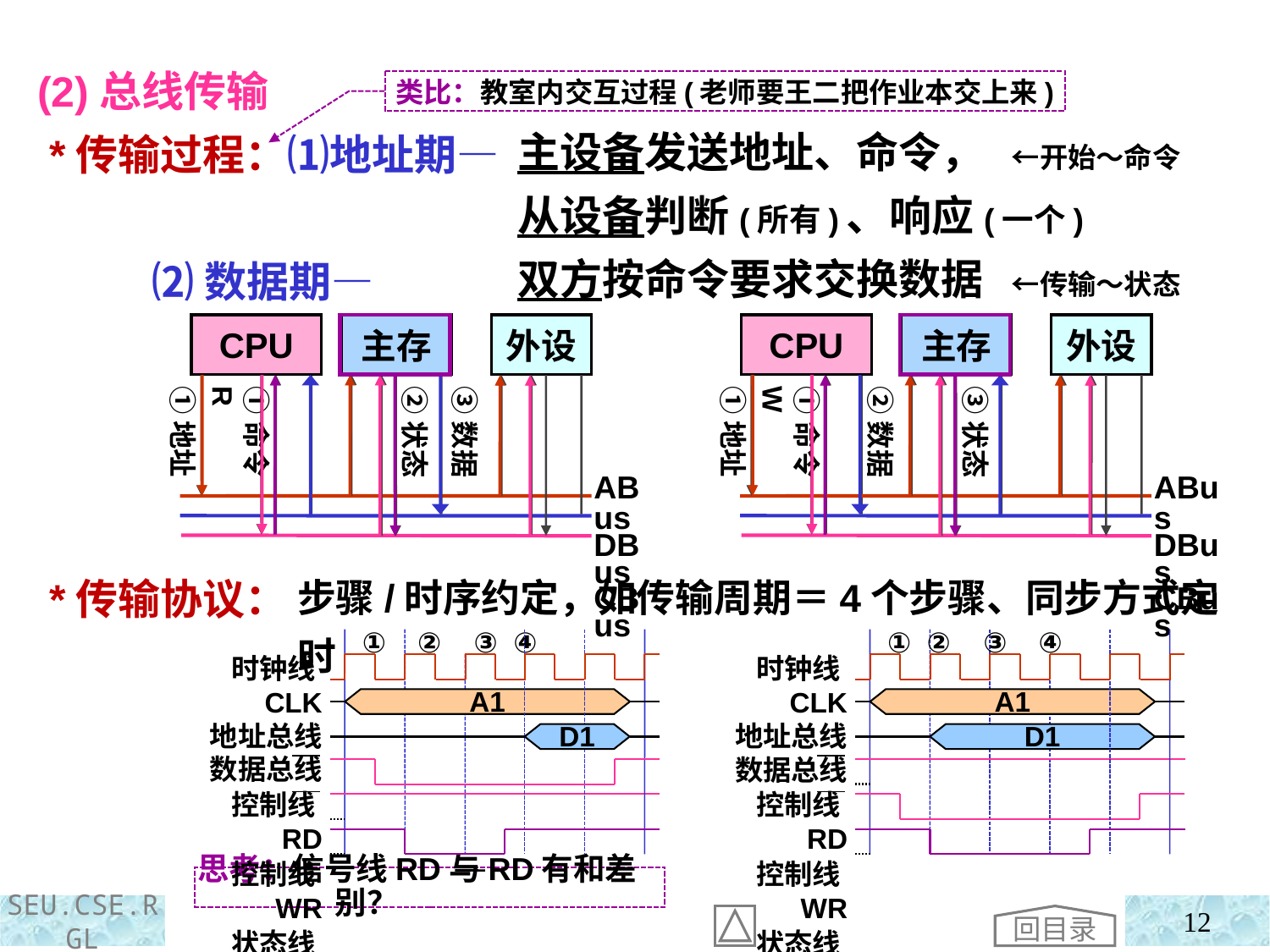

(2)总线传输
 *传输过程：⑴地址期—

            ⑵数据期—

 *传输协议：
类比：教室内交互过程(老师要王二把作业本交上来)
主设备发送地址、命令，   ←开始～命令
从设备判断(所有)、响应(一个)
双方按命令要求交换数据   ←传输～状态
CPU
主存
外设

ABus
DBus
CBus

CPU
主存
外设

ABus
DBus
CBus

①地址
①命令R

③数据
②状态

①地址
①命令W

③状态

②数据

步骤/时序约定，如传输周期＝4个步骤、同步方式定时
①    ②     ③  ④
时钟线CLK
地址总线
数据总线
控制线RD
控制线WR
状态线RDY
A1
D1
①  ②     ③    ④
时钟线CLK
地址总线
数据总线
控制线RD
控制线WR
状态线RDY
A1
D1
回目录
思考：信号线RD与RD有和差别？

12